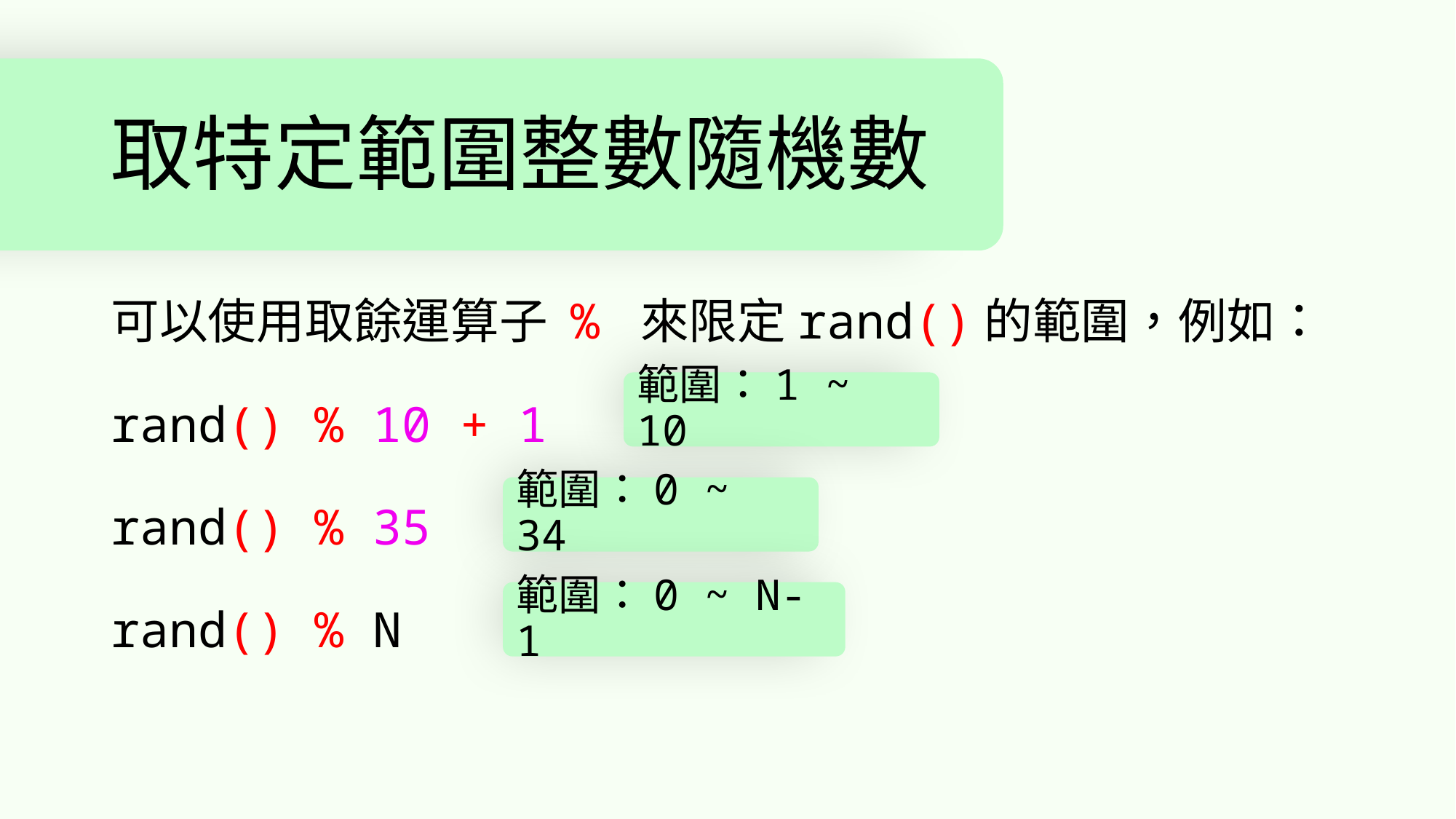

# 取特定範圍整數隨機數
可以使用取餘運算子 % 來限定rand()的範圍，例如：
rand() % 10 + 1
rand() % 35
rand() % N

範圍：1 ~ 10
範圍：0 ~ 34
範圍：0 ~ N-1